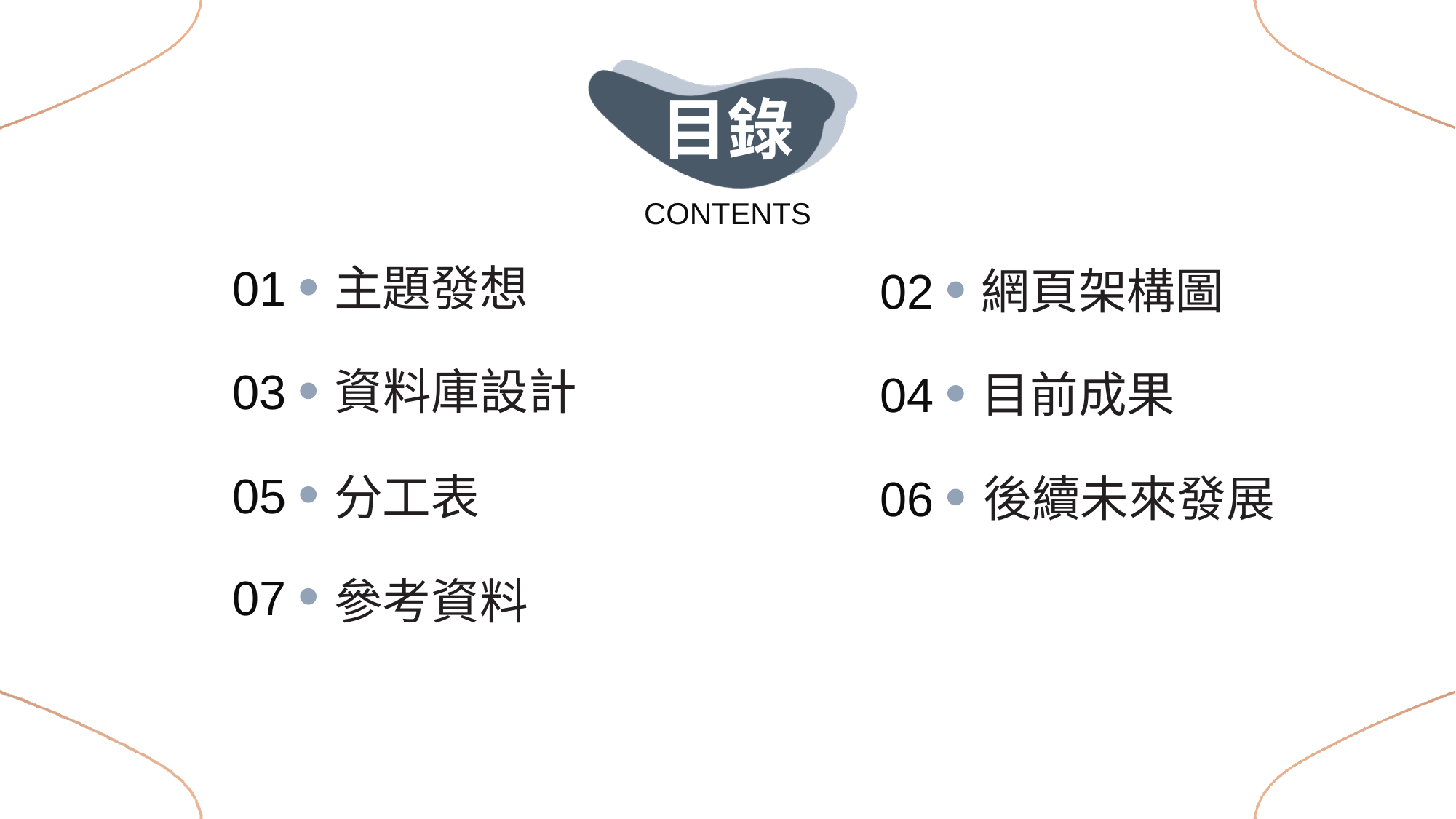

目錄
CONTENTS
01
主題發想

02
網頁架構圖

03
資料庫設計

04
目前成果

05

分工表
06

後續未來發展
07

參考資料